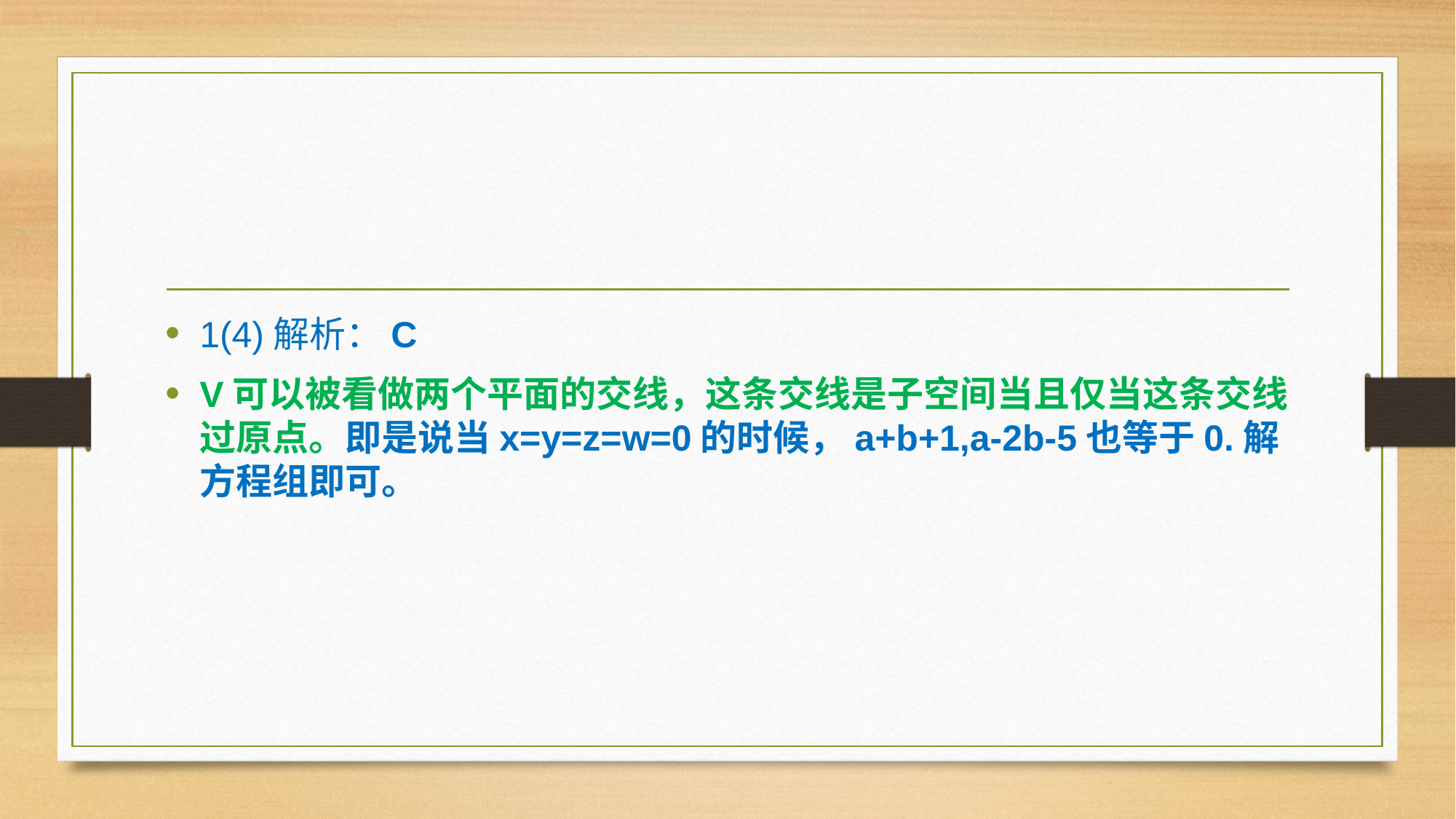

#
1(4)解析：C
V可以被看做两个平面的交线，这条交线是子空间当且仅当这条交线过原点。即是说当x=y=z=w=0的时候，a+b+1,a-2b-5也等于0.解方程组即可。